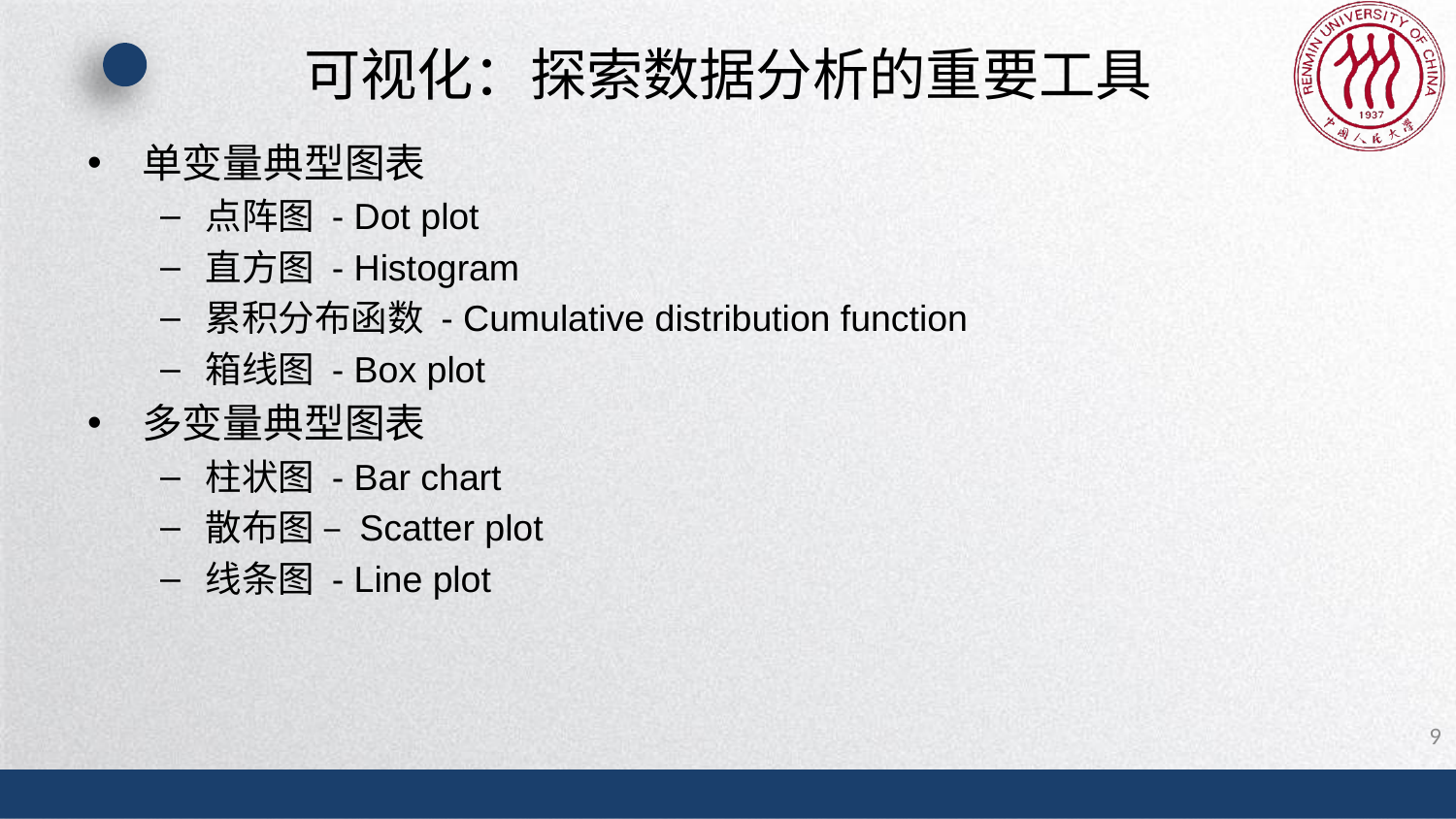

# 可视化：探索数据分析的重要工具
单变量典型图表
点阵图 - Dot plot
直方图 - Histogram
累积分布函数 - Cumulative distribution function
箱线图 - Box plot
多变量典型图表
柱状图 - Bar chart
散布图 – Scatter plot
线条图 - Line plot
9